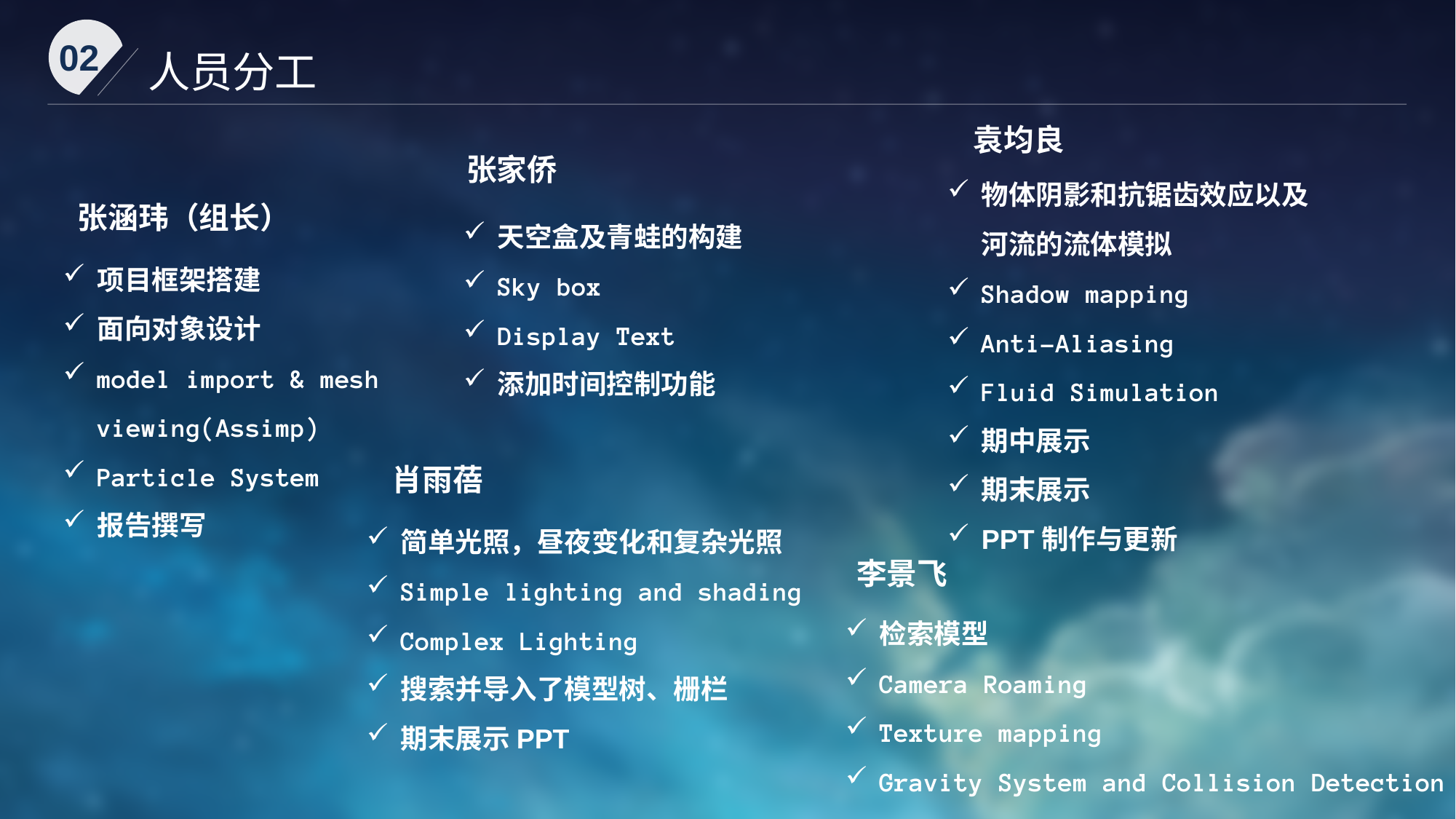

02
人员分工
袁均良
张家侨
物体阴影和抗锯齿效应以及河流的流体模拟
Shadow mapping
Anti-Aliasing
Fluid Simulation
期中展示
期末展示
PPT制作与更新

张涵玮（组长）
天空盒及青蛙的构建
Sky box
Display Text
添加时间控制功能
项目框架搭建
面向对象设计
model import & mesh viewing(Assimp)
Particle System
报告撰写
肖雨蓓
简单光照，昼夜变化和复杂光照
Simple lighting and shading
Complex Lighting
搜索并导入了模型树、栅栏
期末展示PPT
李景飞
检索模型
Camera Roaming
Texture mapping
Gravity System and Collision Detection